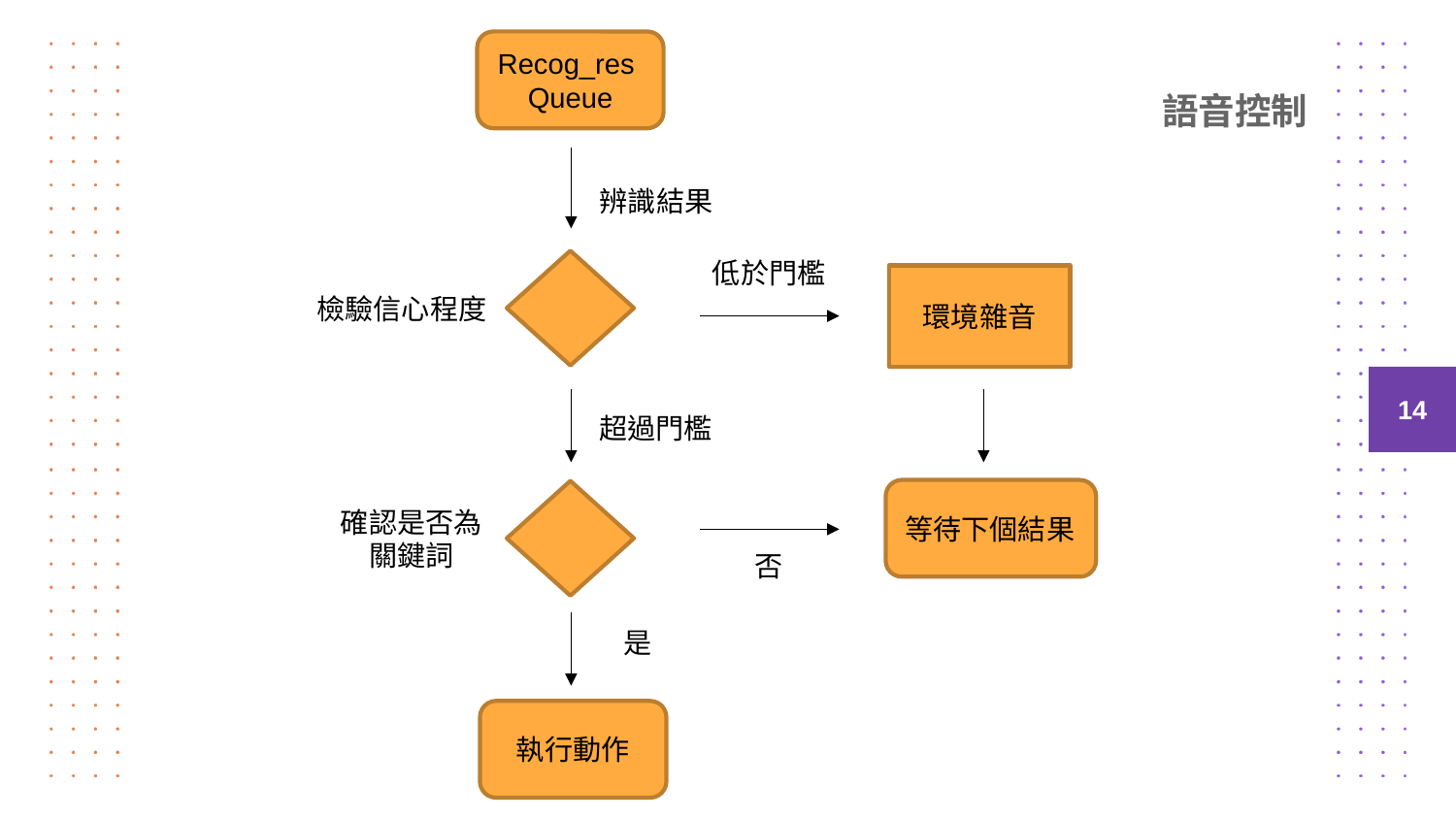

# 語音控制
Recog_res
Queue
辨識結果
低於門檻

環境雜音
檢驗信心程度

14
超過門檻
等待下個結果

確認是否為關鍵詞

否
是
執行動作